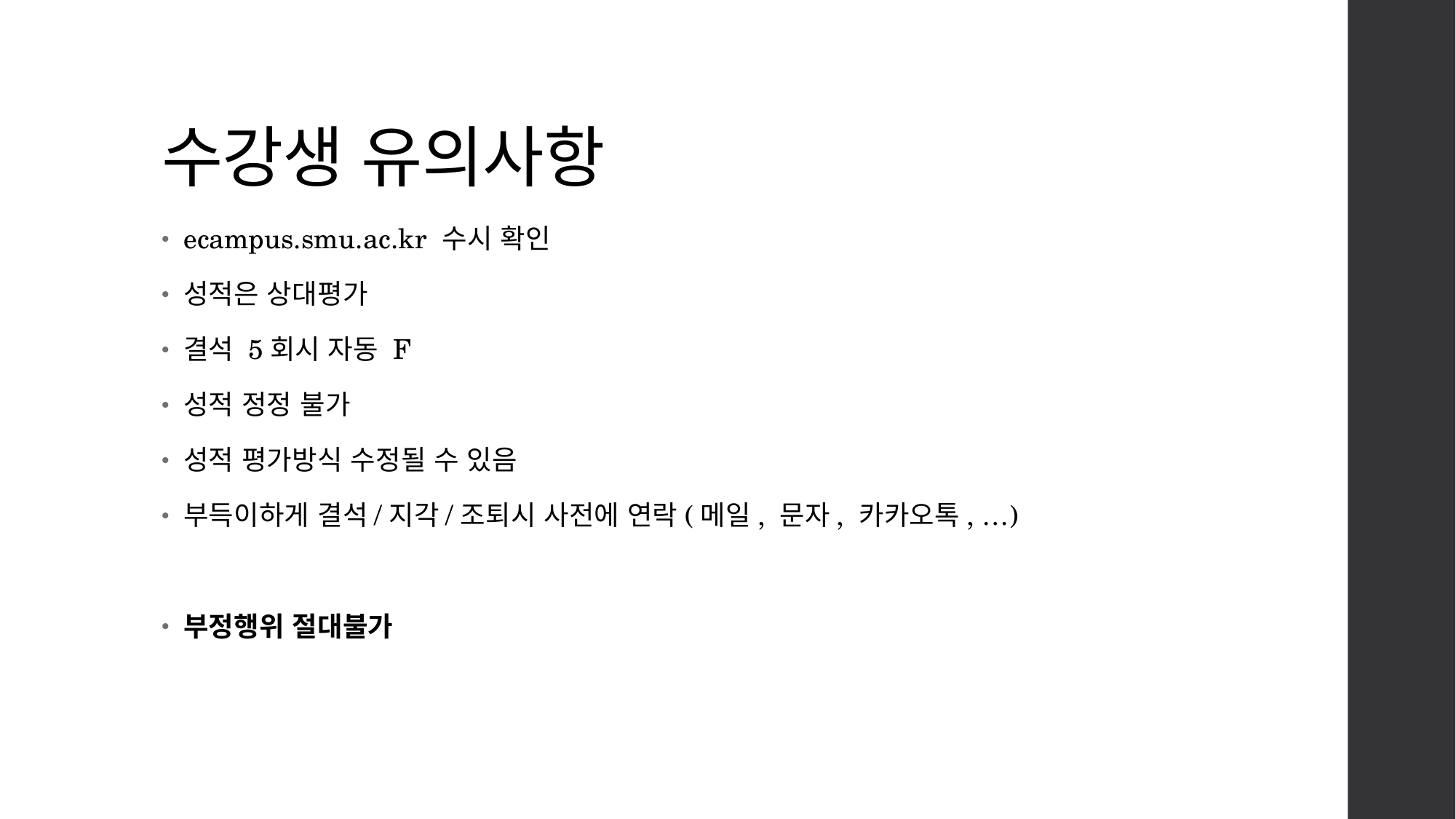

# 수강생 유의사항
ecampus.smu.ac.kr 수시 확인
성적은 상대평가
결석 5회시 자동 F
성적 정정 불가
성적 평가방식 수정될 수 있음
부득이하게 결석/지각/조퇴시 사전에 연락(메일, 문자, 카카오톡, …)

부정행위 절대불가